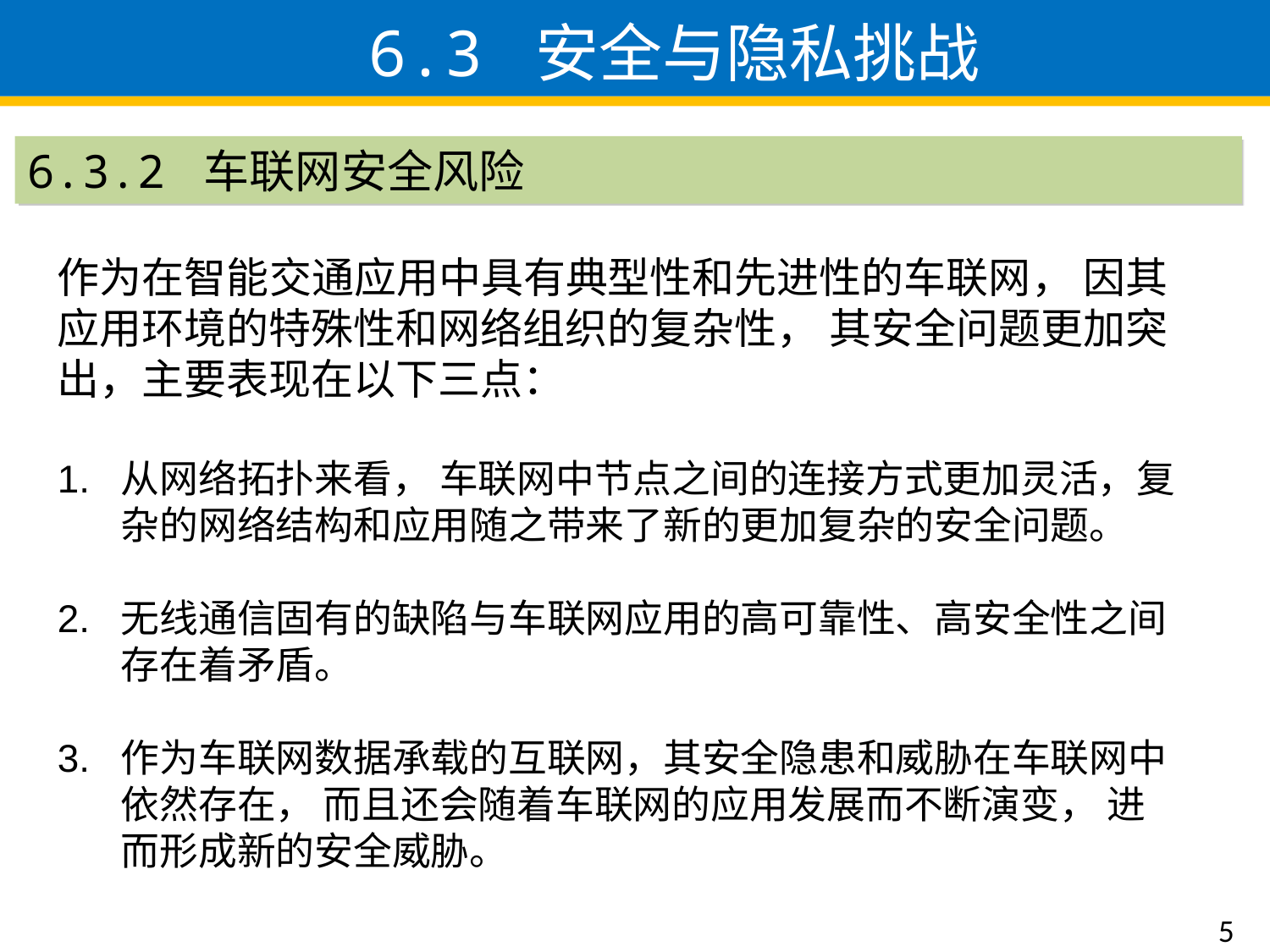

6.3 安全与隐私挑战
6.3.2 车联网安全风险
作为在智能交通应用中具有典型性和先进性的车联网， 因其应用环境的特殊性和网络组织的复杂性， 其安全问题更加突出，主要表现在以下三点：

从网络拓扑来看， 车联网中节点之间的连接方式更加灵活，复杂的网络结构和应用随之带来了新的更加复杂的安全问题。

无线通信固有的缺陷与车联网应用的高可靠性、高安全性之间存在着矛盾。

作为车联网数据承载的互联网，其安全隐患和威胁在车联网中依然存在， 而且还会随着车联网的应用发展而不断演变， 进而形成新的安全威胁。
5